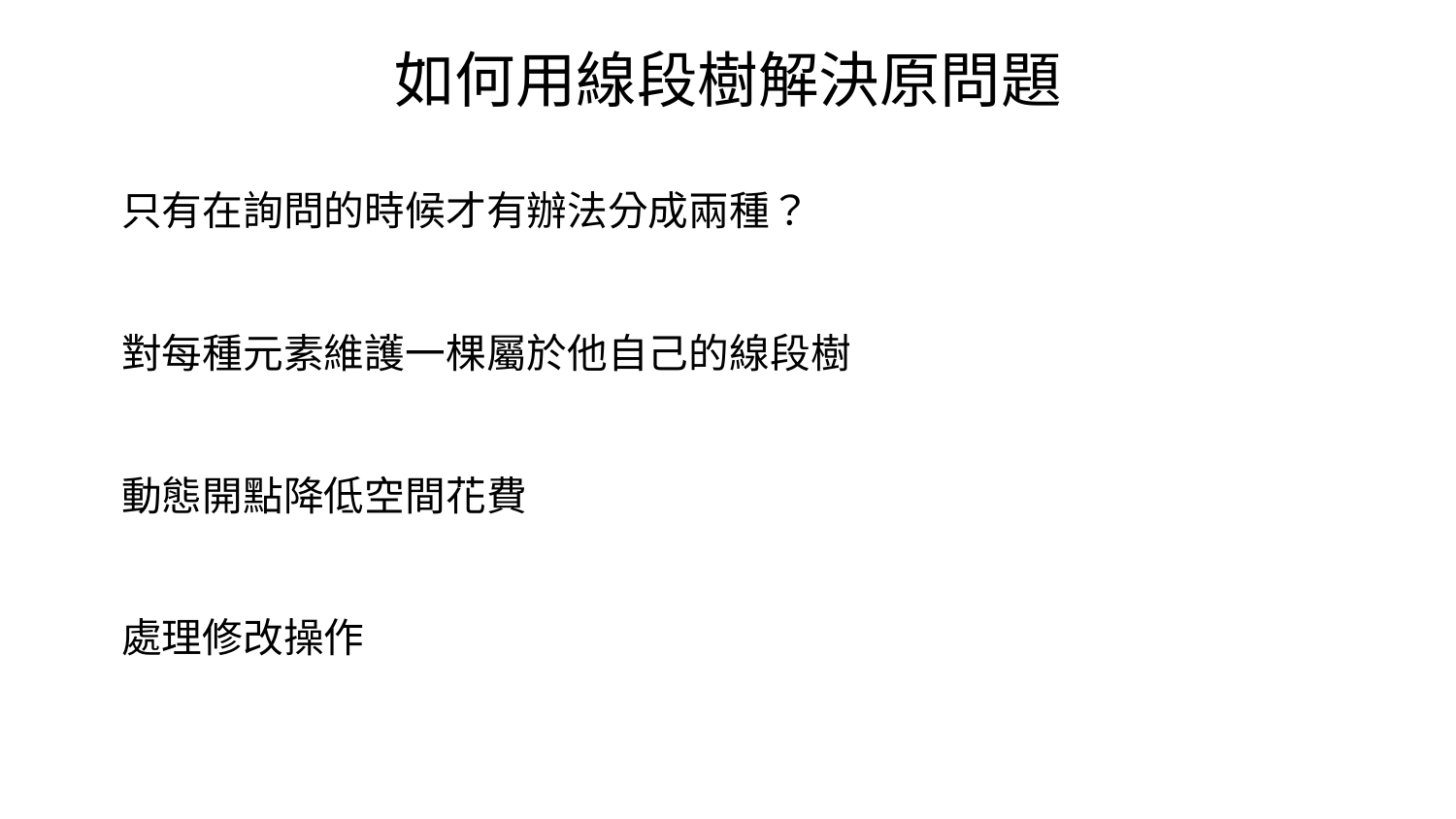

如何用線段樹解決原問題
只有在詢問的時候才有辦法分成兩種？
對每種元素維護一棵屬於他自己的線段樹
動態開點降低空間花費
處理修改操作